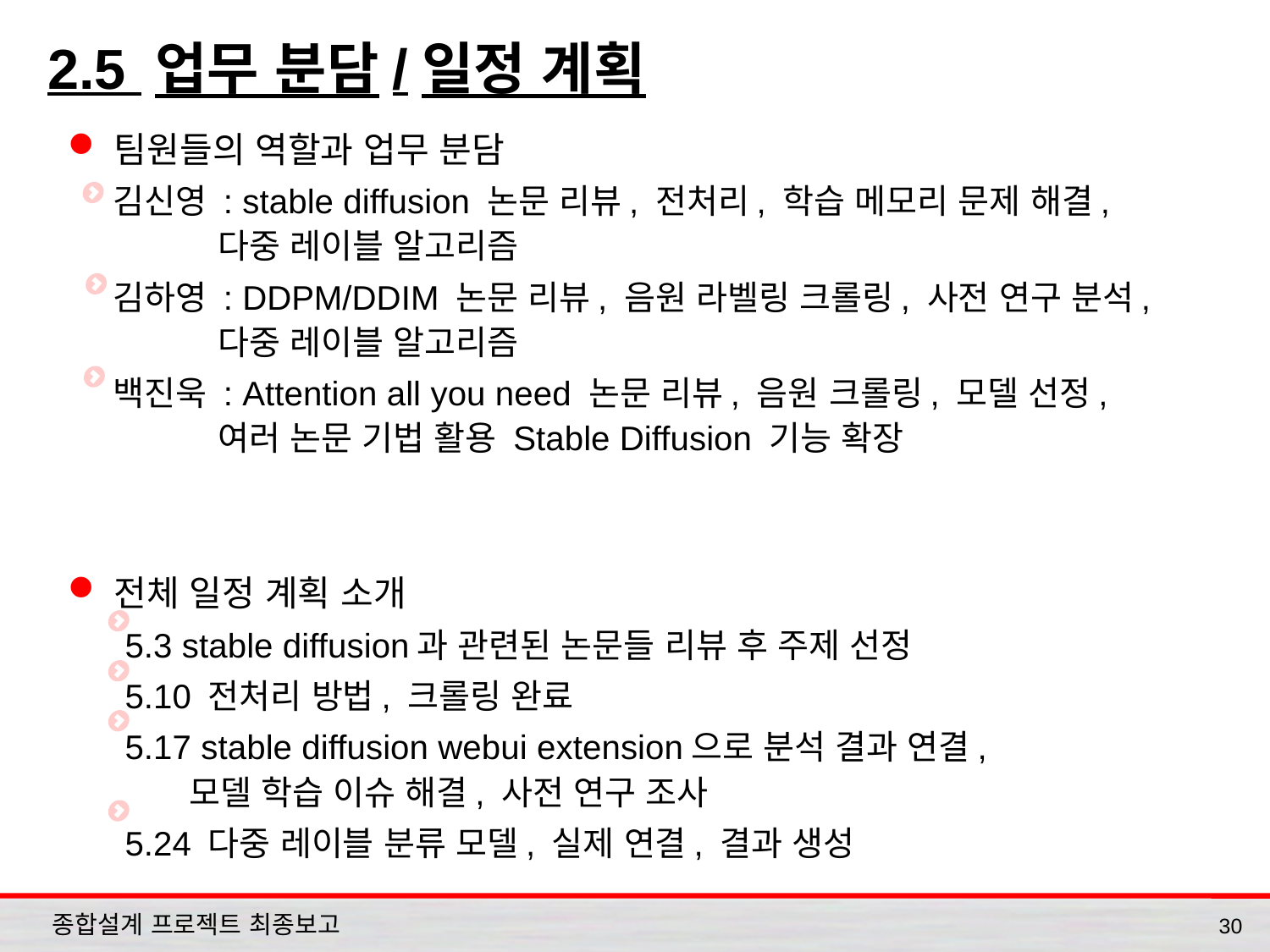

# 2.5 업무 분담/일정 계획
팀원들의 역할과 업무 분담
    김신영 : stable diffusion 논문 리뷰, 전처리, 학습 메모리 문제 해결,
               다중 레이블 알고리즘
    김하영 : DDPM/DDIM 논문 리뷰, 음원 라벨링 크롤링, 사전 연구 분석,
               다중 레이블 알고리즘
    백진욱 : Attention all you need 논문 리뷰, 음원 크롤링, 모델 선정,
               여러 논문 기법 활용 Stable Diffusion 기능 확장

전체 일정 계획 소개
      5.3 stable diffusion과 관련된 논문들 리뷰 후 주제 선정
      5.10 전처리 방법, 크롤링 완료
      5.17 stable diffusion webui extension으로 분석 결과 연결,
            모델 학습 이슈 해결, 사전 연구 조사
      5.24 다중 레이블 분류 모델, 실제 연결, 결과 생성